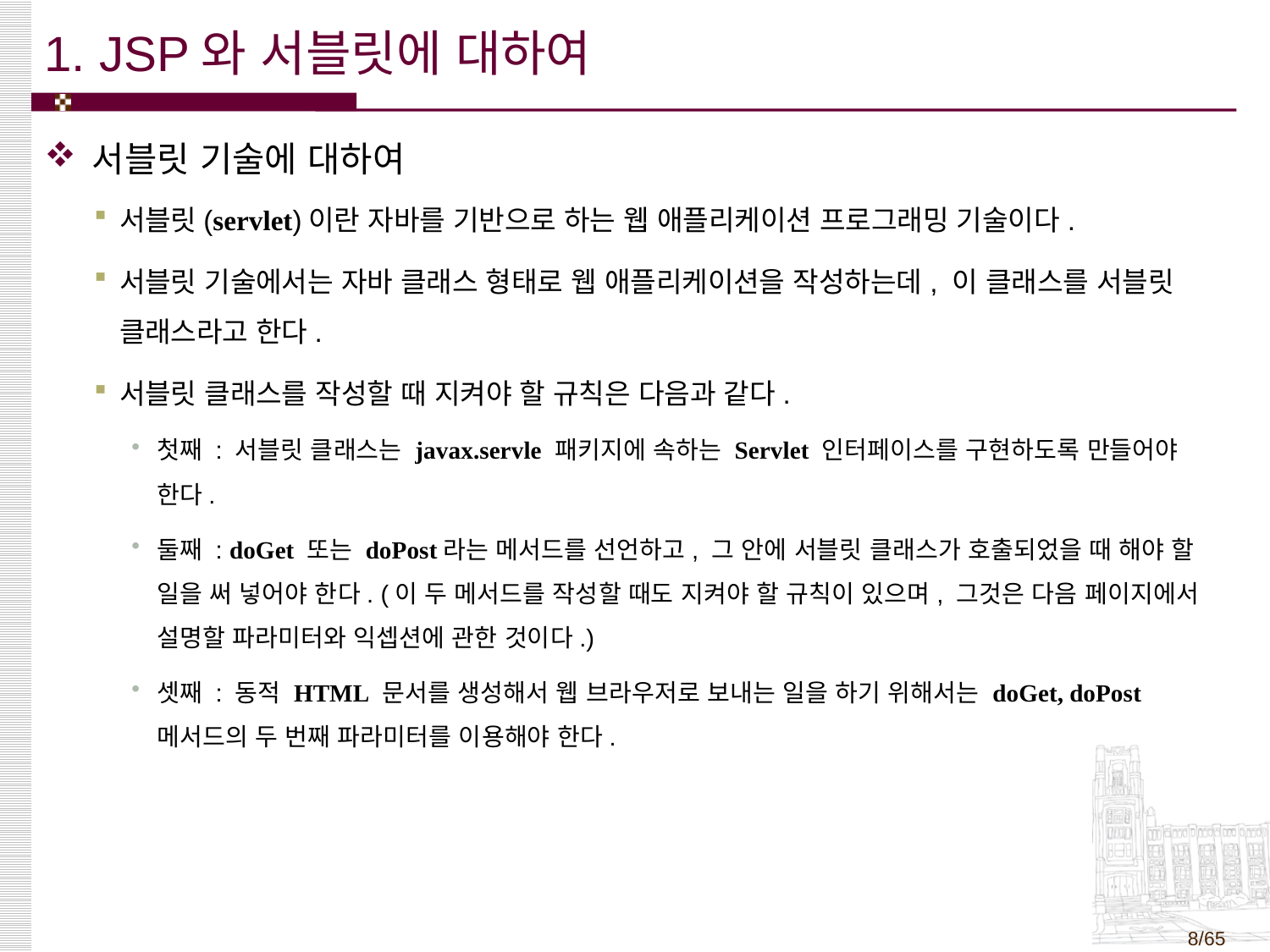

# 1. JSP와 서블릿에 대하여
서블릿 기술에 대하여
서블릿(servlet)이란 자바를 기반으로 하는 웹 애플리케이션 프로그래밍 기술이다.
서블릿 기술에서는 자바 클래스 형태로 웹 애플리케이션을 작성하는데, 이 클래스를 서블릿 클래스라고 한다.
서블릿 클래스를 작성할 때 지켜야 할 규칙은 다음과 같다.
첫째 : 서블릿 클래스는 javax.servle 패키지에 속하는 Servlet 인터페이스를 구현하도록 만들어야 한다.
둘째 : doGet 또는 doPost라는 메서드를 선언하고, 그 안에 서블릿 클래스가 호출되었을 때 해야 할 일을 써 넣어야 한다. (이 두 메서드를 작성할 때도 지켜야 할 규칙이 있으며, 그것은 다음 페이지에서 설명할 파라미터와 익셉션에 관한 것이다.)
셋째 : 동적 HTML 문서를 생성해서 웹 브라우저로 보내는 일을 하기 위해서는 doGet, doPost 메서드의 두 번째 파라미터를 이용해야 한다.